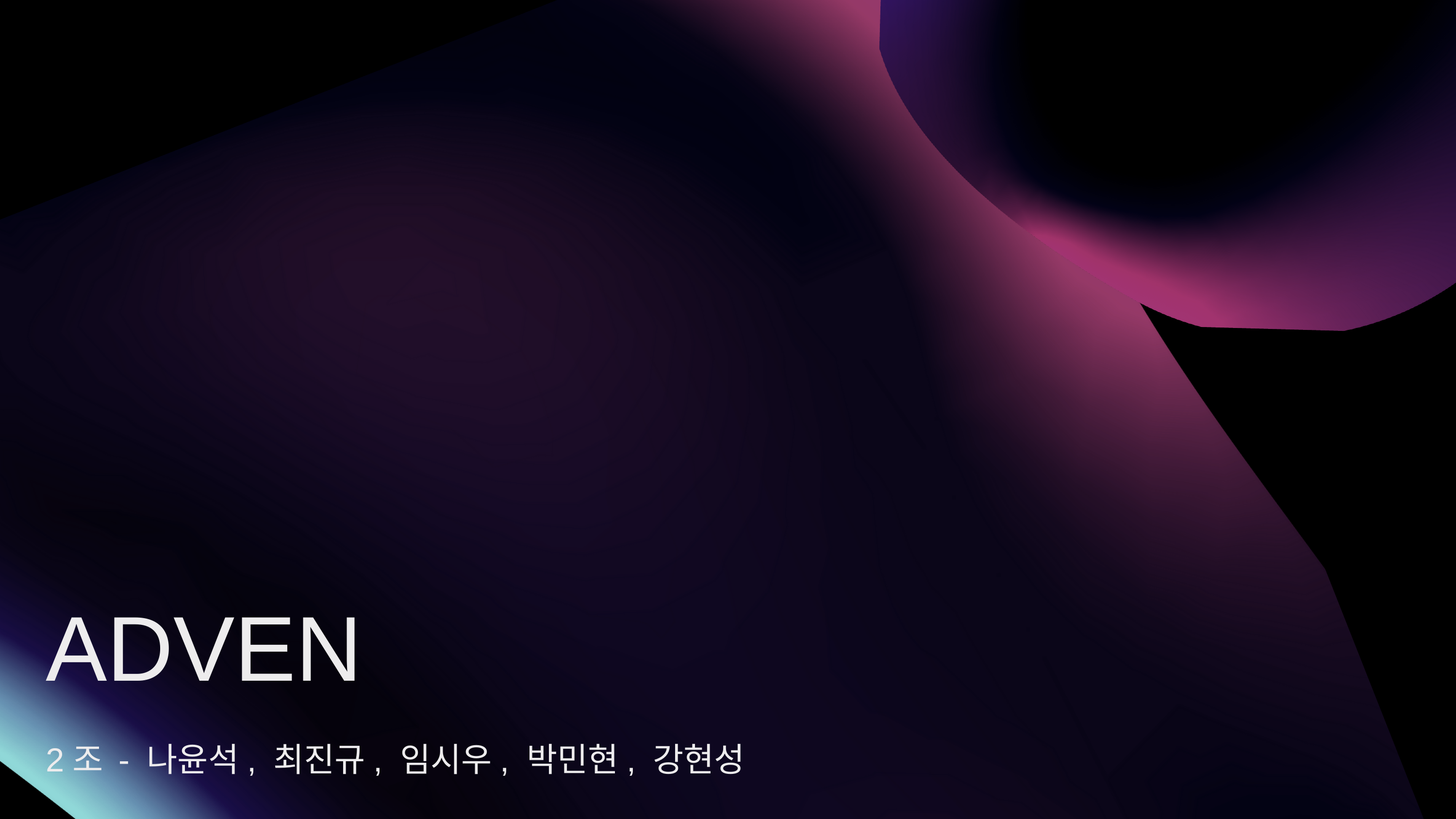

ADVEN
2조 - 나윤석, 최진규, 임시우, 박민현, 강현성